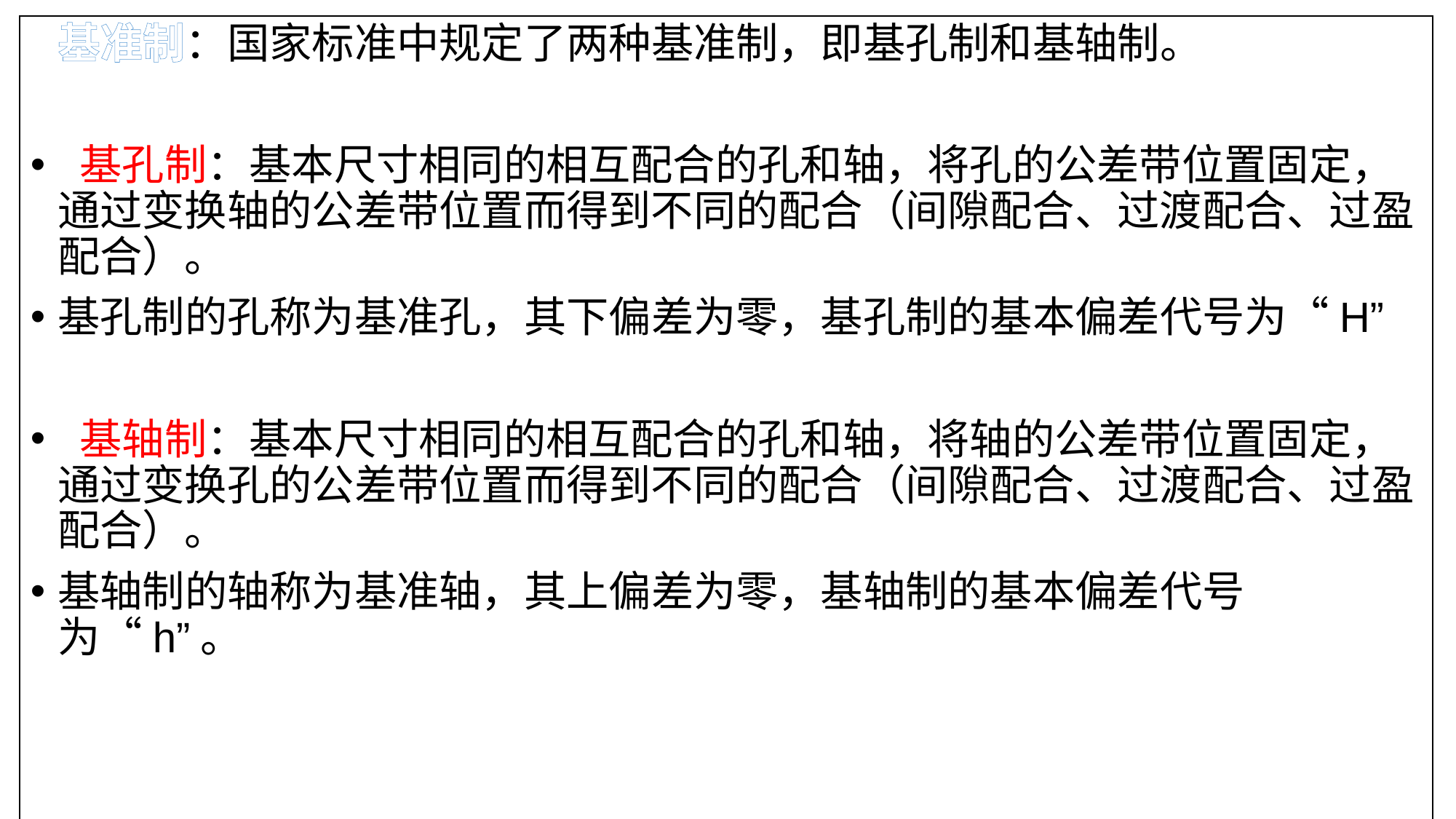

基准制：国家标准中规定了两种基准制，即基孔制和基轴制。

 基孔制：基本尺寸相同的相互配合的孔和轴，将孔的公差带位置固定，通过变换轴的公差带位置而得到不同的配合（间隙配合、过渡配合、过盈配合）。
基孔制的孔称为基准孔，其下偏差为零，基孔制的基本偏差代号为“H”

 基轴制：基本尺寸相同的相互配合的孔和轴，将轴的公差带位置固定，通过变换孔的公差带位置而得到不同的配合（间隙配合、过渡配合、过盈配合）。
基轴制的轴称为基准轴，其上偏差为零，基轴制的基本偏差代号为“h”。